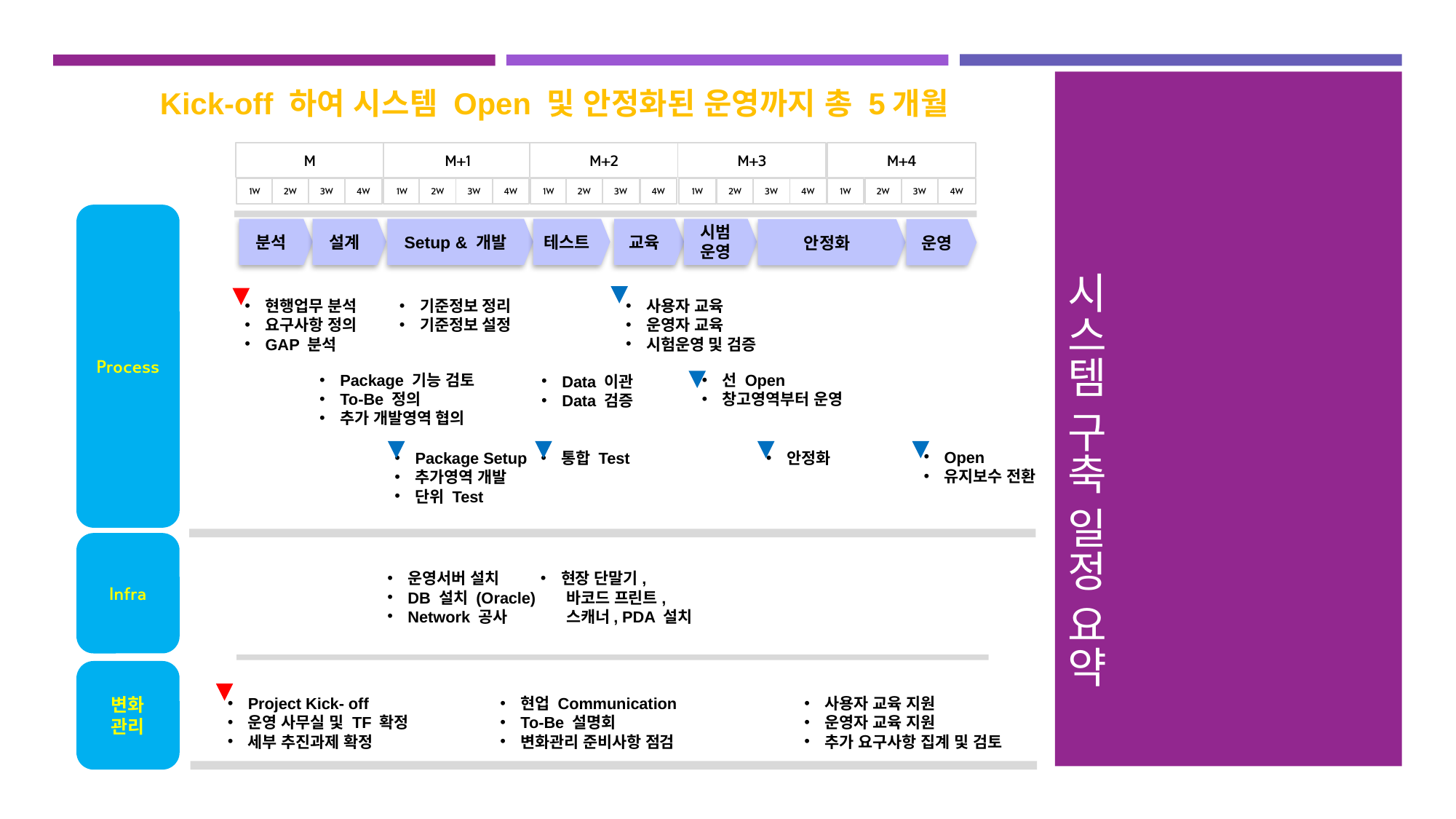

# 시스템 구축 일정 요약
Kick-off 하여 시스템 Open 및 안정화된 운영까지 총 5개월
M
M+1
M+2
M+3
M+4
1W
2W
3W
4W
1W
2W
3W
4W
1W
2W
3W
4W
1W
2W
3W
4W
1W
2W
3W
4W
Process

분석
설계
Setup & 개발
테스트
교육
시범
운영
안정화
운영

기준정보 정리
기준정보 설정
현행업무 분석
요구사항 정의
GAP 분석
사용자 교육
운영자 교육
시험운영 및 검증
선 Open
창고영역부터 운영
Package 기능 검토
To-Be 정의
추가 개발영역 협의
Data 이관
Data 검증

Open
유지보수 전환
통합 Test
안정화
Package Setup
추가영역 개발
단위 Test

Infra
운영서버 설치
DB 설치 (Oracle)
Network 공사
현장 단말기,
     바코드 프린트,
     스캐너, PDA 설치

변화
관리

Project Kick- off
운영 사무실 및 TF 확정
세부 추진과제 확정
현업 Communication
To-Be 설명회
변화관리 준비사항 점검
사용자 교육 지원
운영자 교육 지원
추가 요구사항 집계 및 검토